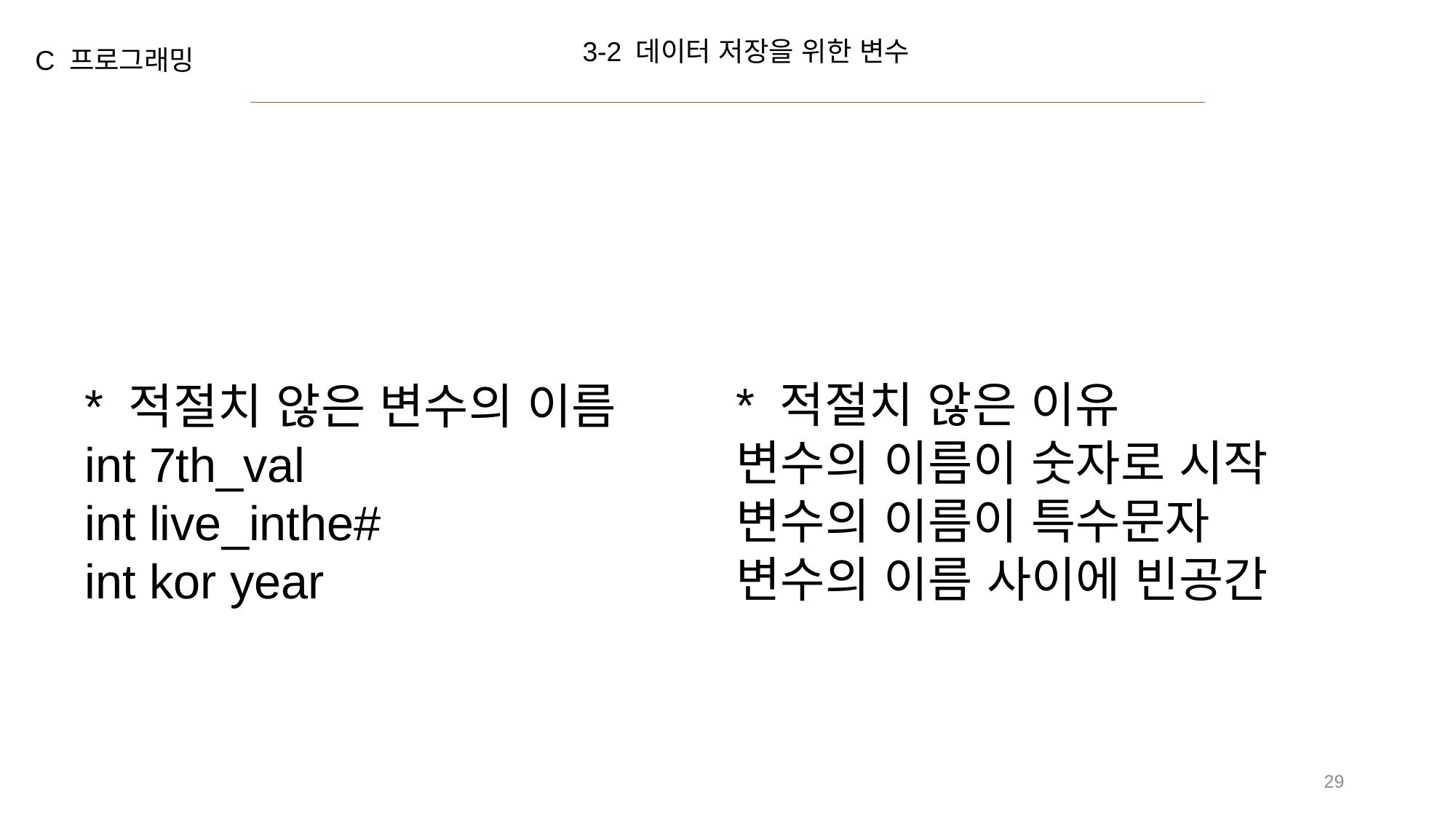

3-2 데이터 저장을 위한 변수
C 프로그래밍
* 적절치 않은 이유
변수의 이름이 숫자로 시작
변수의 이름이 특수문자
변수의 이름 사이에 빈공간
* 적절치 않은 변수의 이름
int 7th_val
int live_inthe#
int kor year
29